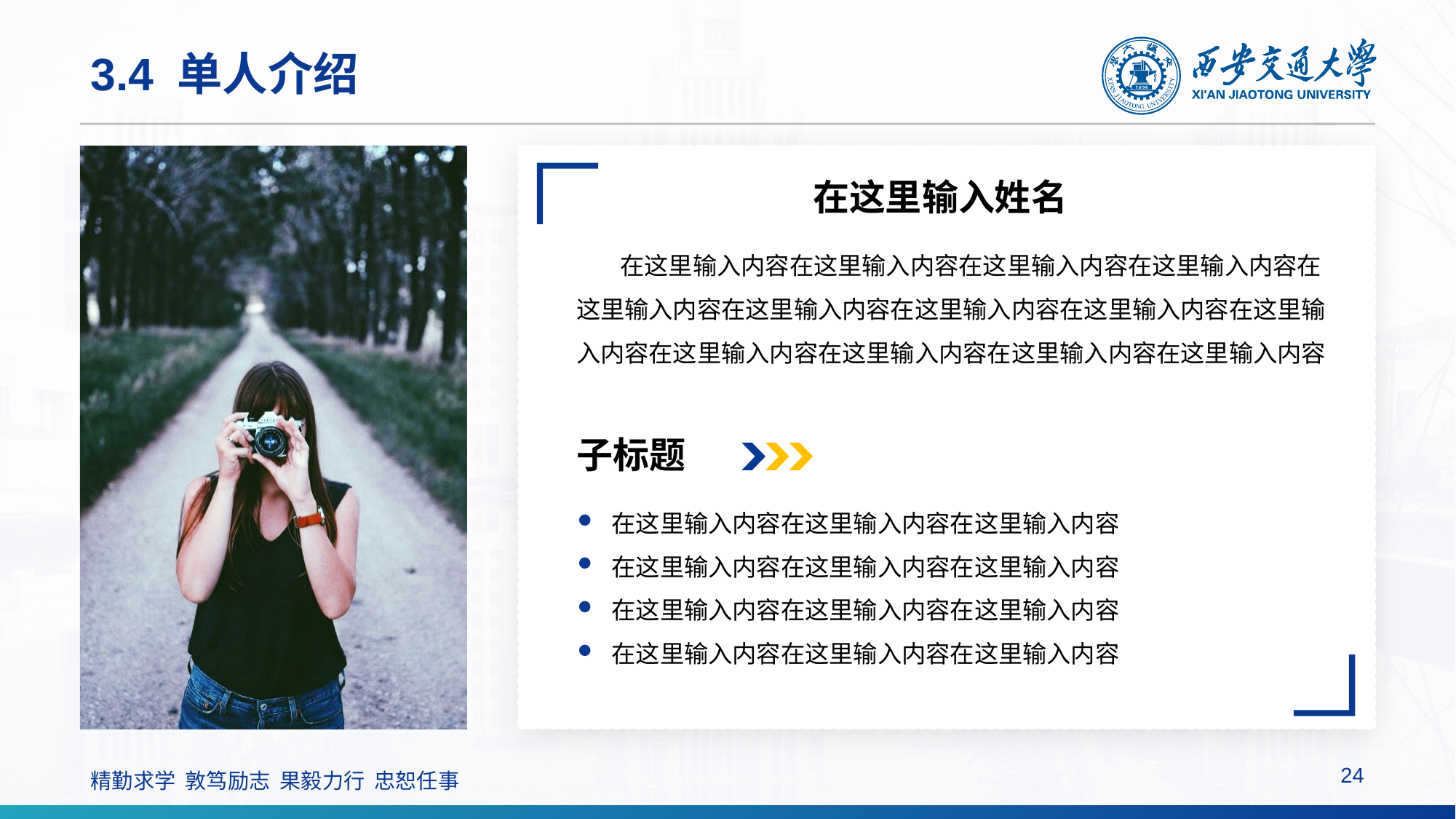

# 3.4 单人介绍

在这里输入姓名
       在这里输入内容在这里输入内容在这里输入内容在这里输入内容在这里输入内容在这里输入内容在这里输入内容在这里输入内容在这里输入内容在这里输入内容在这里输入内容在这里输入内容在这里输入内容

子标题
在这里输入内容在这里输入内容在这里输入内容
在这里输入内容在这里输入内容在这里输入内容
在这里输入内容在这里输入内容在这里输入内容
在这里输入内容在这里输入内容在这里输入内容

24